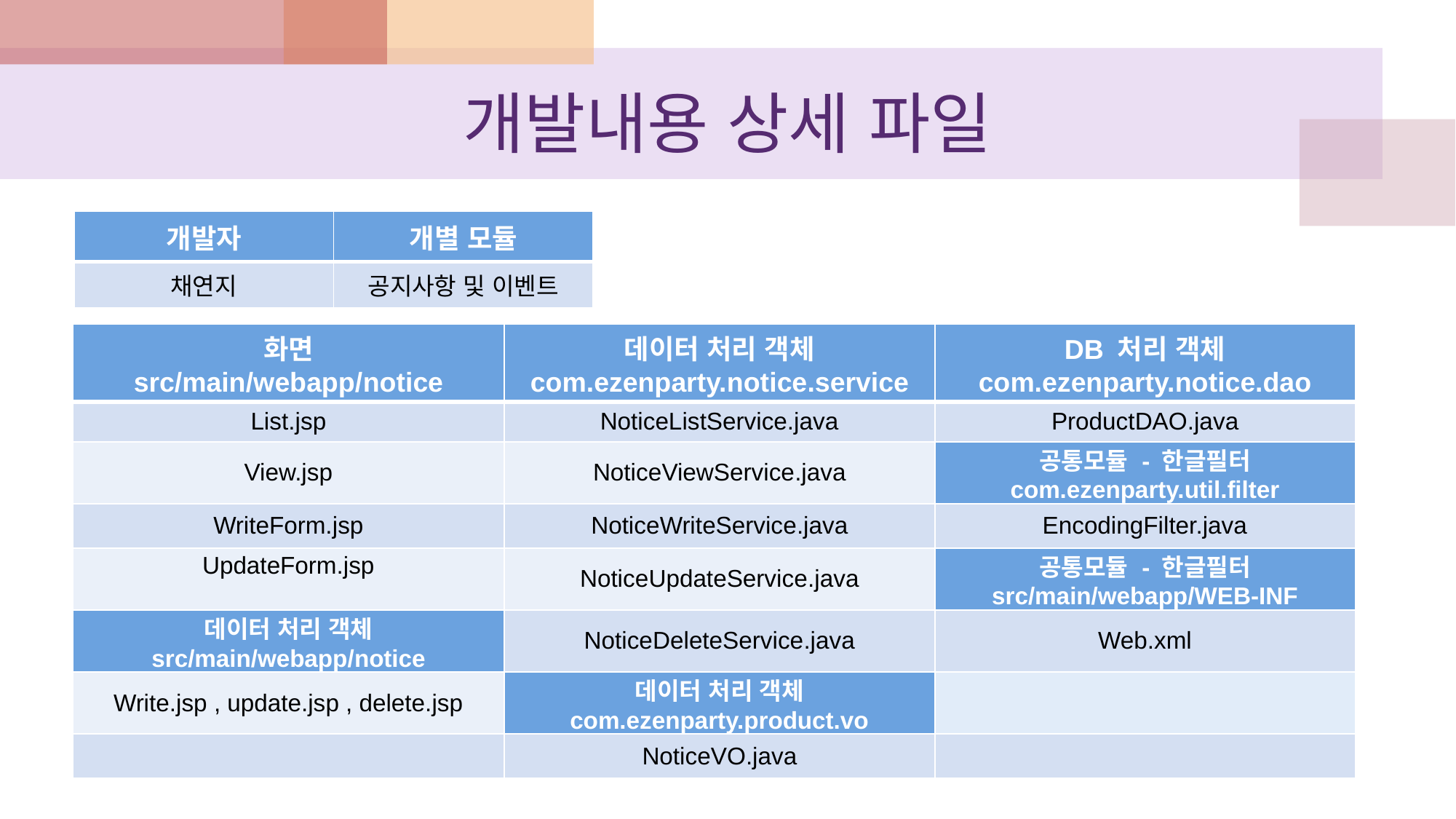

# 개발내용 상세 파일
| 개발자 | 개별 모듈 |
| --- | --- |
| 채연지 | 공지사항 및 이벤트 |
| 화면 src/main/webapp/notice | 데이터 처리 객체 com.ezenparty.notice.service | DB 처리 객체 com.ezenparty.notice.dao |
| --- | --- | --- |
| List.jsp | NoticeListService.java | ProductDAO.java |
| View.jsp | NoticeViewService.java | 공통모듈 - 한글필터 com.ezenparty.util.filter |
| WriteForm.jsp | NoticeWriteService.java | EncodingFilter.java |
| UpdateForm.jsp | NoticeUpdateService.java | 공통모듈 - 한글필터 src/main/webapp/WEB-INF |
| 데이터 처리 객체 src/main/webapp/notice | NoticeDeleteService.java | Web.xml |
| Write.jsp , update.jsp , delete.jsp | 데이터 처리 객체 com.ezenparty.product.vo |  |
|  | NoticeVO.java |  |